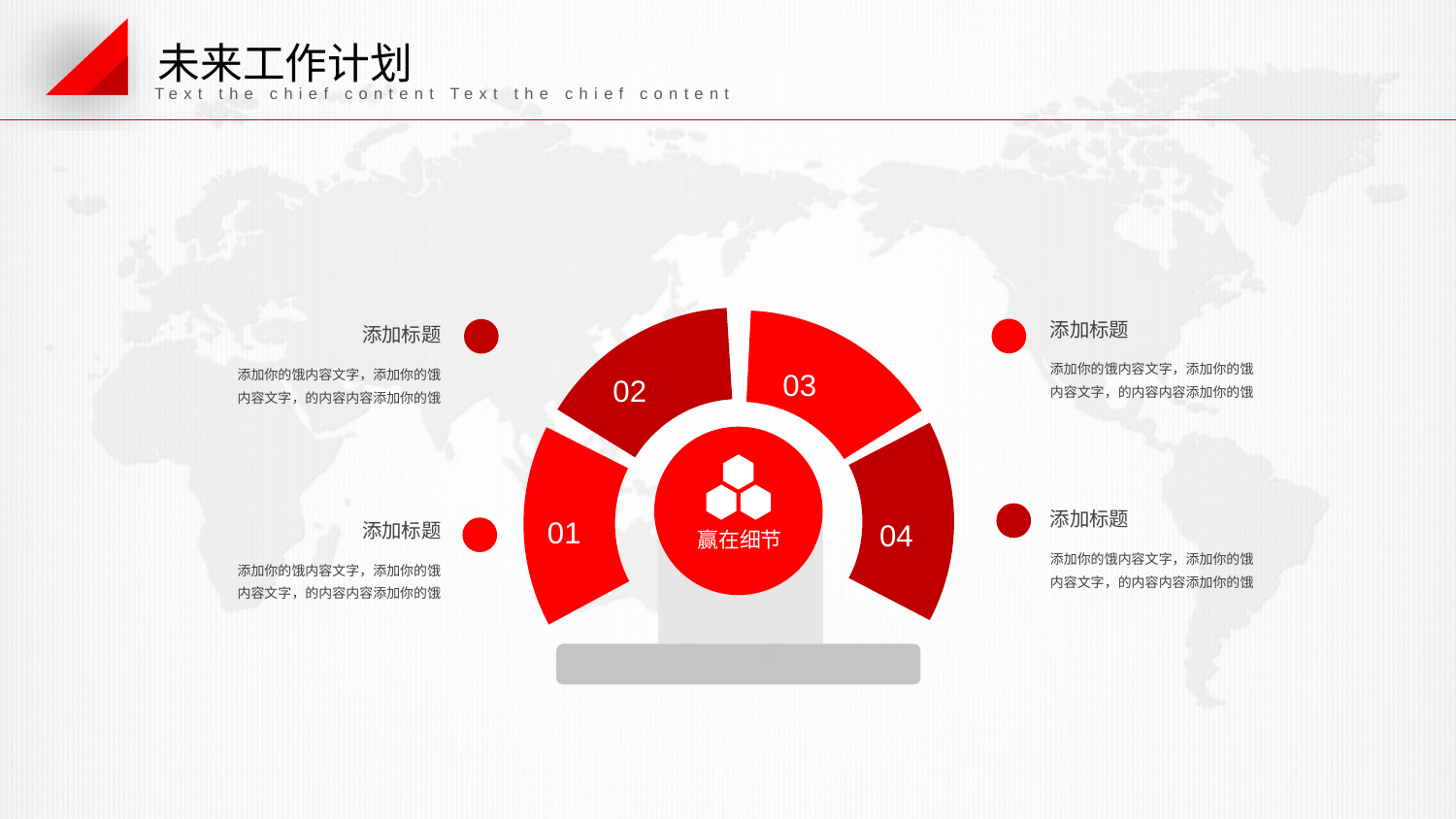

未来工作计划
Text the chief content Text the chief content

02
添加标题

添加你的饿内容文字，添加你的饿内容文字，的内容内容添加你的饿
添加标题

添加你的饿内容文字，添加你的饿内容文字，的内容内容添加你的饿

03
添加标题

添加你的饿内容文字，添加你的饿内容文字，的内容内容添加你的饿
添加标题

添加你的饿内容文字，添加你的饿内容文字，的内容内容添加你的饿

04

赢在细节

01

21